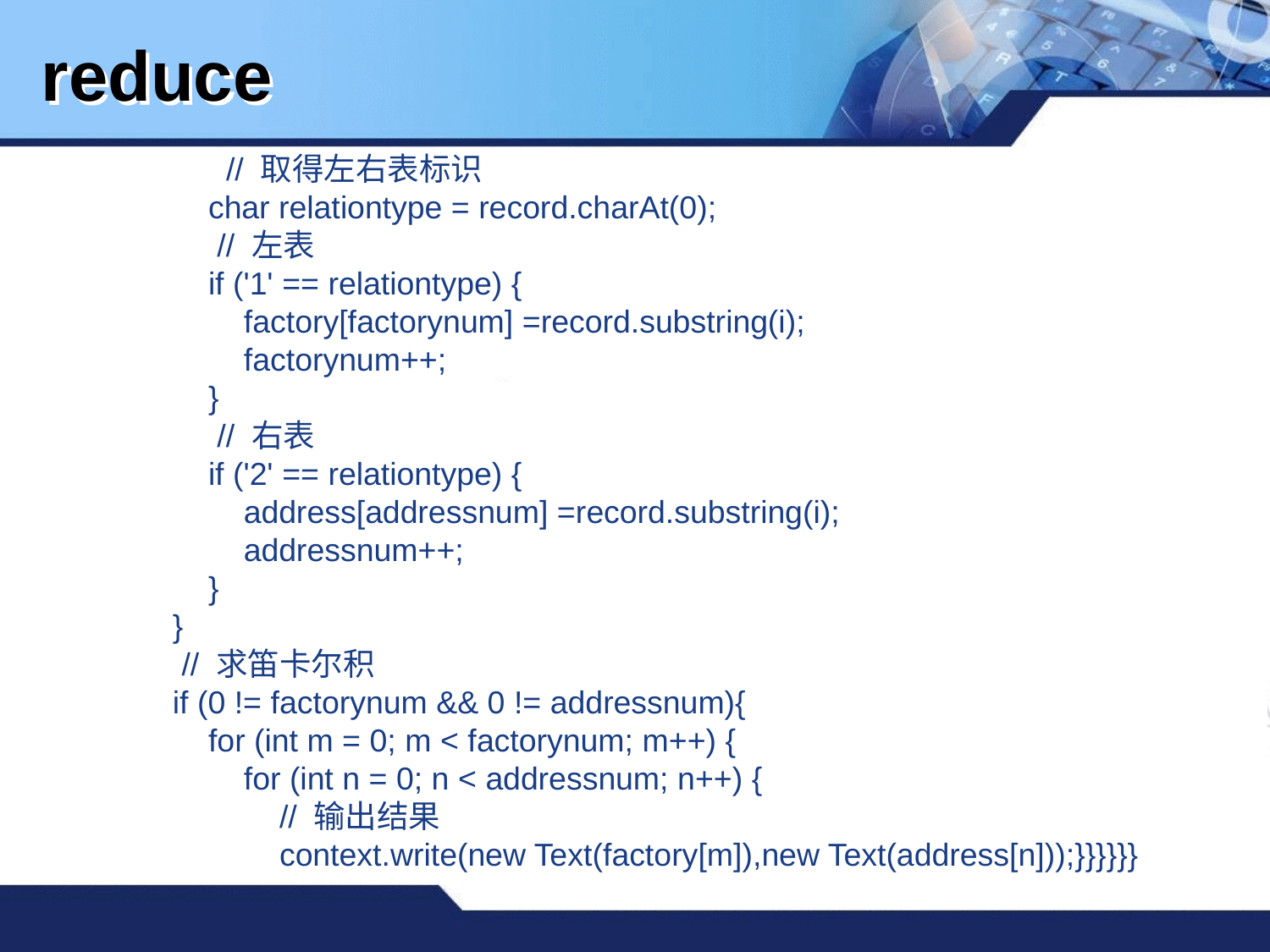

# reduce
                  // 取得左右表标识
                char relationtype = record.charAt(0);
                 // 左表
                if ('1' == relationtype) {
                    factory[factorynum] =record.substring(i);
                    factorynum++;
                }
                 // 右表
                if ('2' == relationtype) {
                    address[addressnum] =record.substring(i);
                    addressnum++;
                }
            }
             // 求笛卡尔积
            if (0 != factorynum && 0 != addressnum){
                for (int m = 0; m < factorynum; m++) {
                    for (int n = 0; n < addressnum; n++) {
                        // 输出结果
                        context.write(new Text(factory[m]),new Text(address[n]));}}}}}}